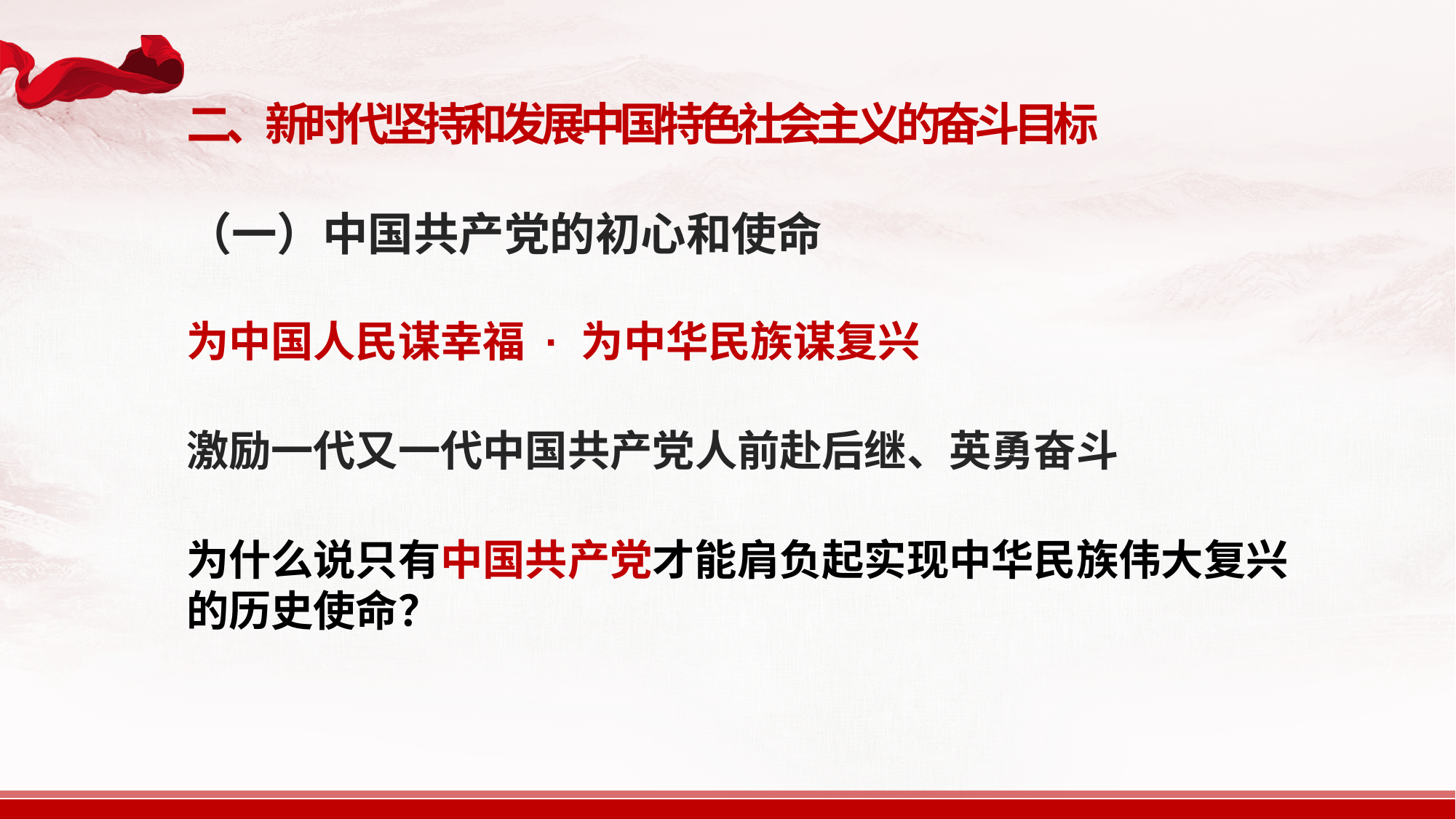

二、新时代坚持和发展中国特色社会主义的奋斗目标
（一）中国共产党的初心和使命

为中国人民谋幸福 · 为中华民族谋复兴

激励一代又一代中国共产党人前赴后继、英勇奋斗

为什么说只有中国共产党才能肩负起实现中华民族伟大复兴的历史使命？